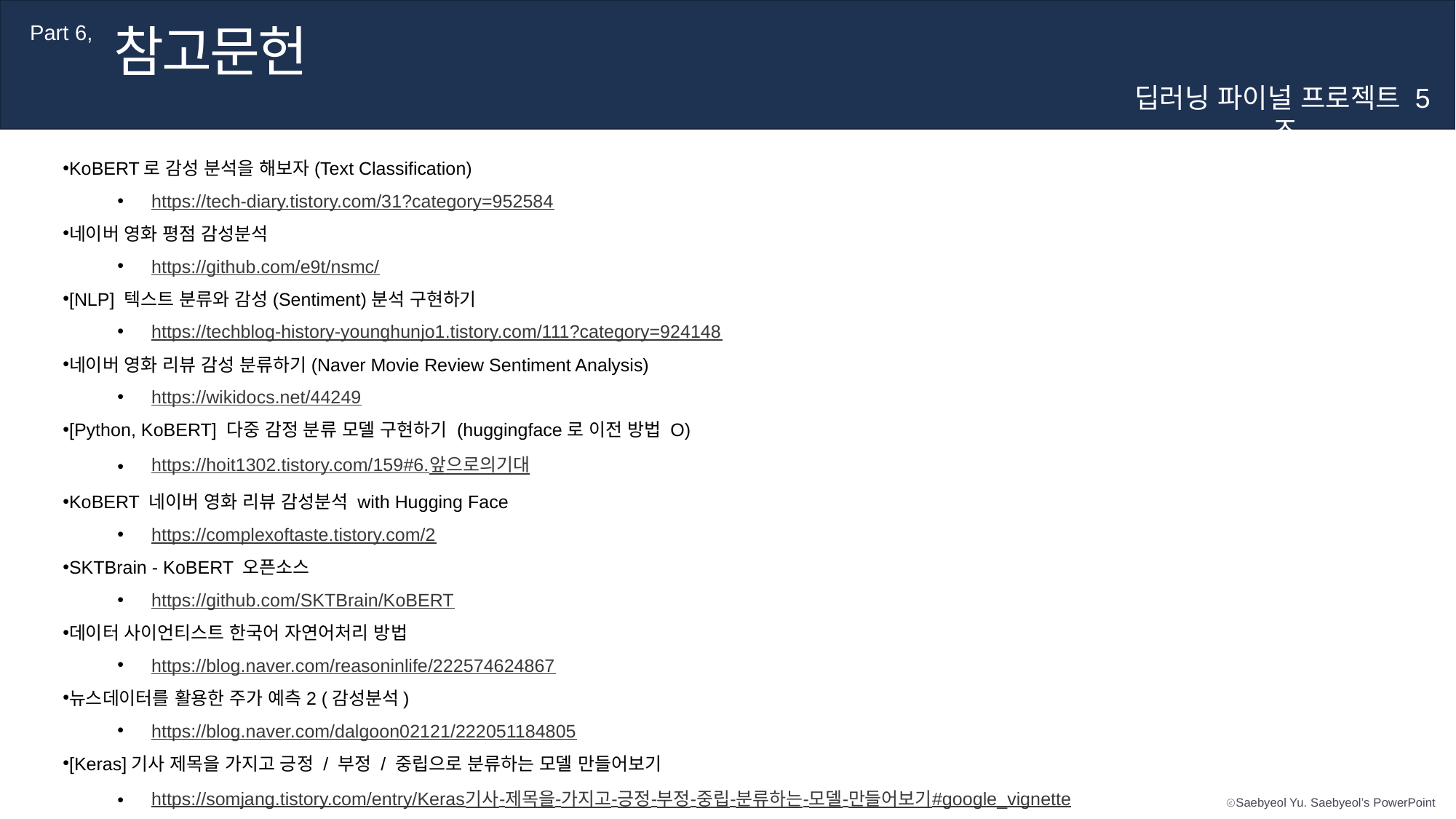

참고문헌
Part 6,
딥러닝 파이널 프로젝트 5조
KoBERT로 감성 분석을 해보자(Text Classification)
https://tech-diary.tistory.com/31?category=952584
네이버 영화 평점 감성분석
https://github.com/e9t/nsmc/
[NLP] 텍스트 분류와 감성(Sentiment)분석 구현하기
https://techblog-history-younghunjo1.tistory.com/111?category=924148
네이버 영화 리뷰 감성 분류하기(Naver Movie Review Sentiment Analysis)
https://wikidocs.net/44249
[Python, KoBERT] 다중 감정 분류 모델 구현하기 (huggingface로 이전 방법 O)
https://hoit1302.tistory.com/159#6.앞으로의기대
KoBERT 네이버 영화 리뷰 감성분석 with Hugging Face
https://complexoftaste.tistory.com/2
SKTBrain - KoBERT 오픈소스
https://github.com/SKTBrain/KoBERT
데이터 사이언티스트 한국어 자연어처리 방법
https://blog.naver.com/reasoninlife/222574624867
뉴스데이터를 활용한 주가 예측2 (감성분석)
https://blog.naver.com/dalgoon02121/222051184805
[Keras]기사 제목을 가지고 긍정 / 부정 / 중립으로 분류하는 모델 만들어보기
https://somjang.tistory.com/entry/Keras기사-제목을-가지고-긍정-부정-중립-분류하는-모델-만들어보기#google_vignette